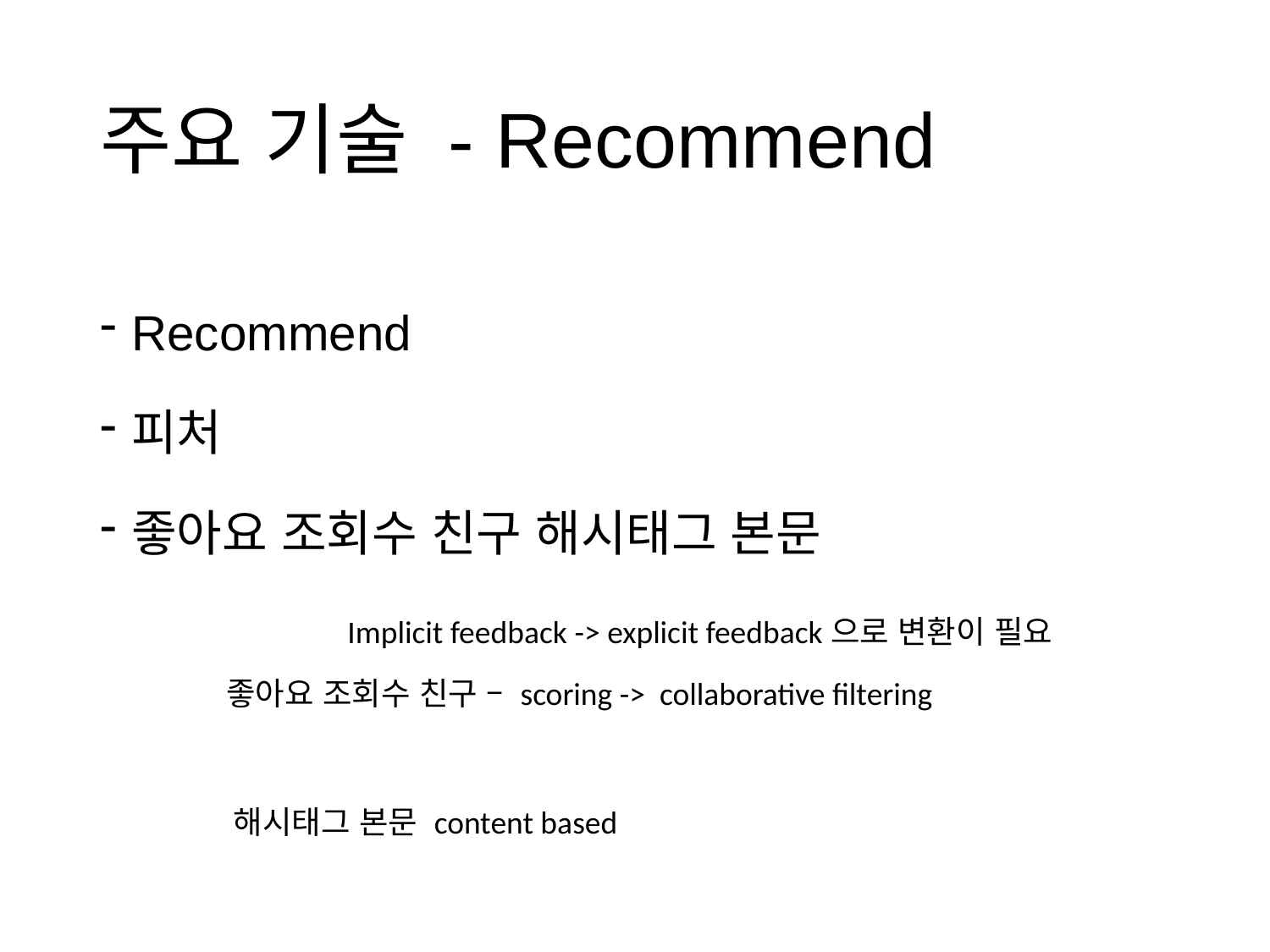

# 주요 기술 - Recommend
Recommend
피처
좋아요 조회수 친구 해시태그 본문
Implicit feedback -> explicit feedback으로 변환이 필요
좋아요 조회수 친구 – scoring ->  collaborative filtering
해시태그 본문 content based